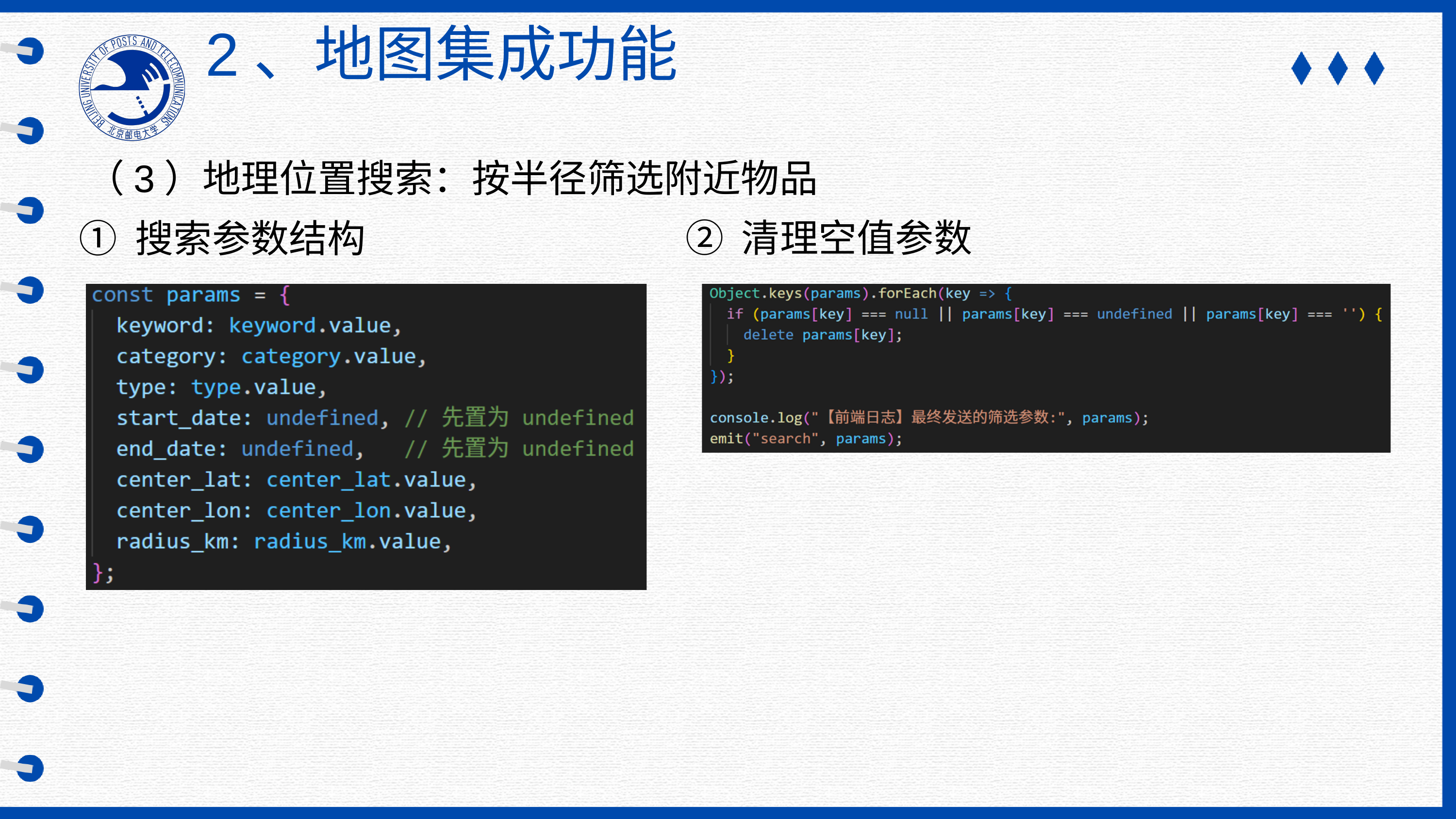

2、地图集成功能

（3）地理位置搜索：按半径筛选附近物品
② 清理空值参数
① 搜索参数结构